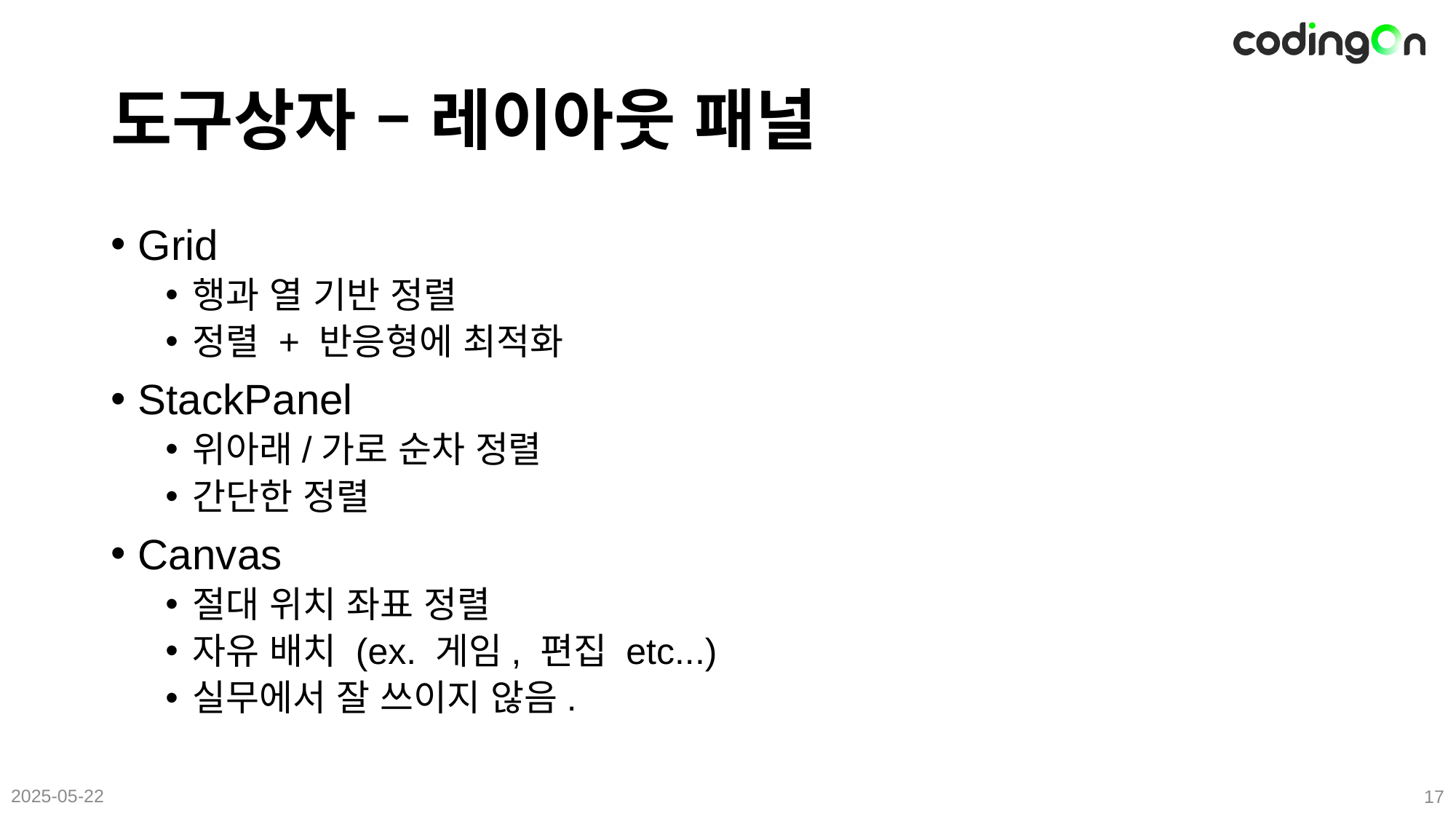

# 도구상자 – 레이아웃 패널
Grid
행과 열 기반 정렬
정렬 + 반응형에 최적화
StackPanel
위아래/가로 순차 정렬
간단한 정렬
Canvas
절대 위치 좌표 정렬
자유 배치 (ex. 게임, 편집 etc...)
실무에서 잘 쓰이지 않음.
2025-05-22
17